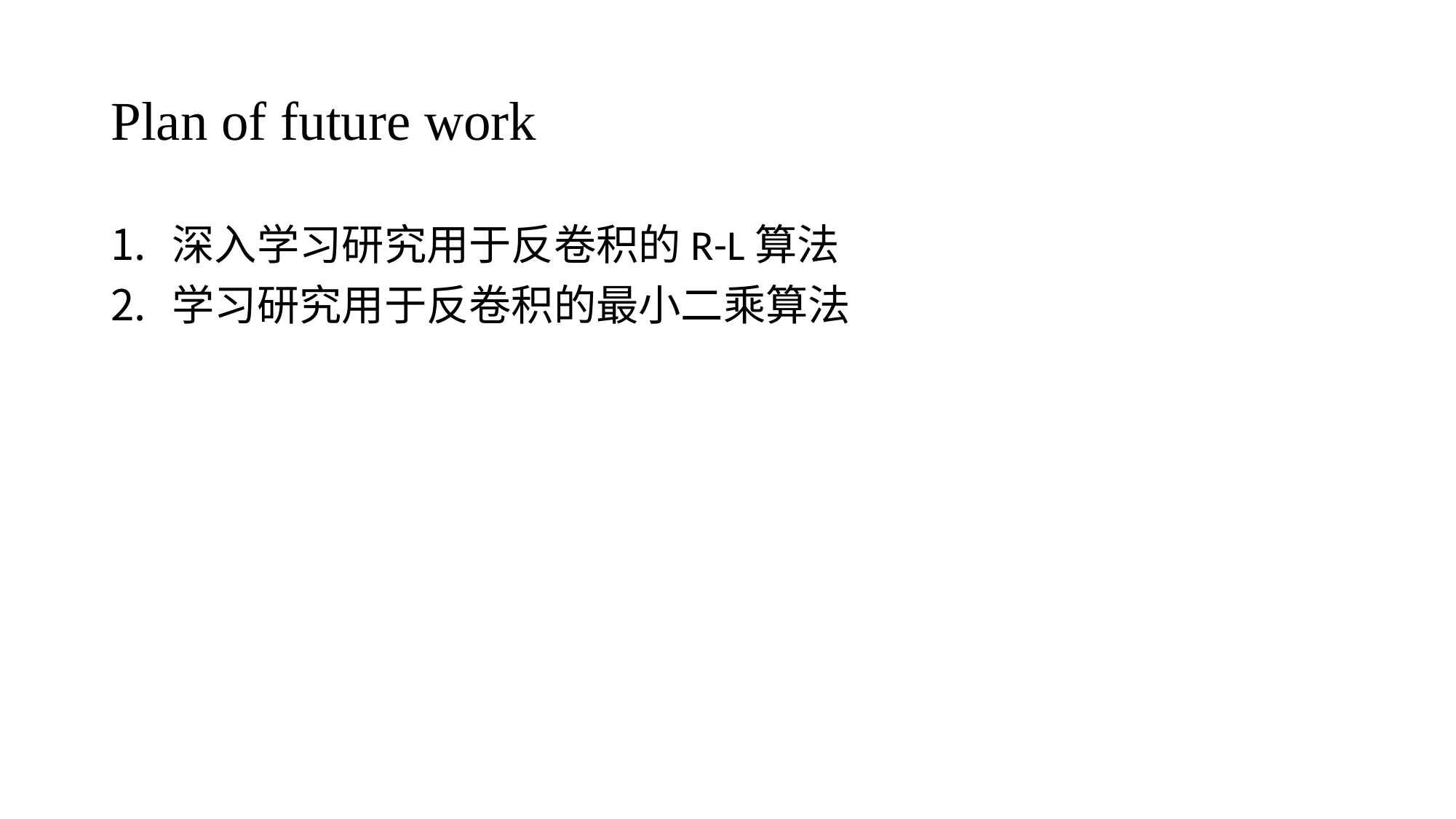

# Plan of future work
深入学习研究用于反卷积的R-L算法
学习研究用于反卷积的最小二乘算法